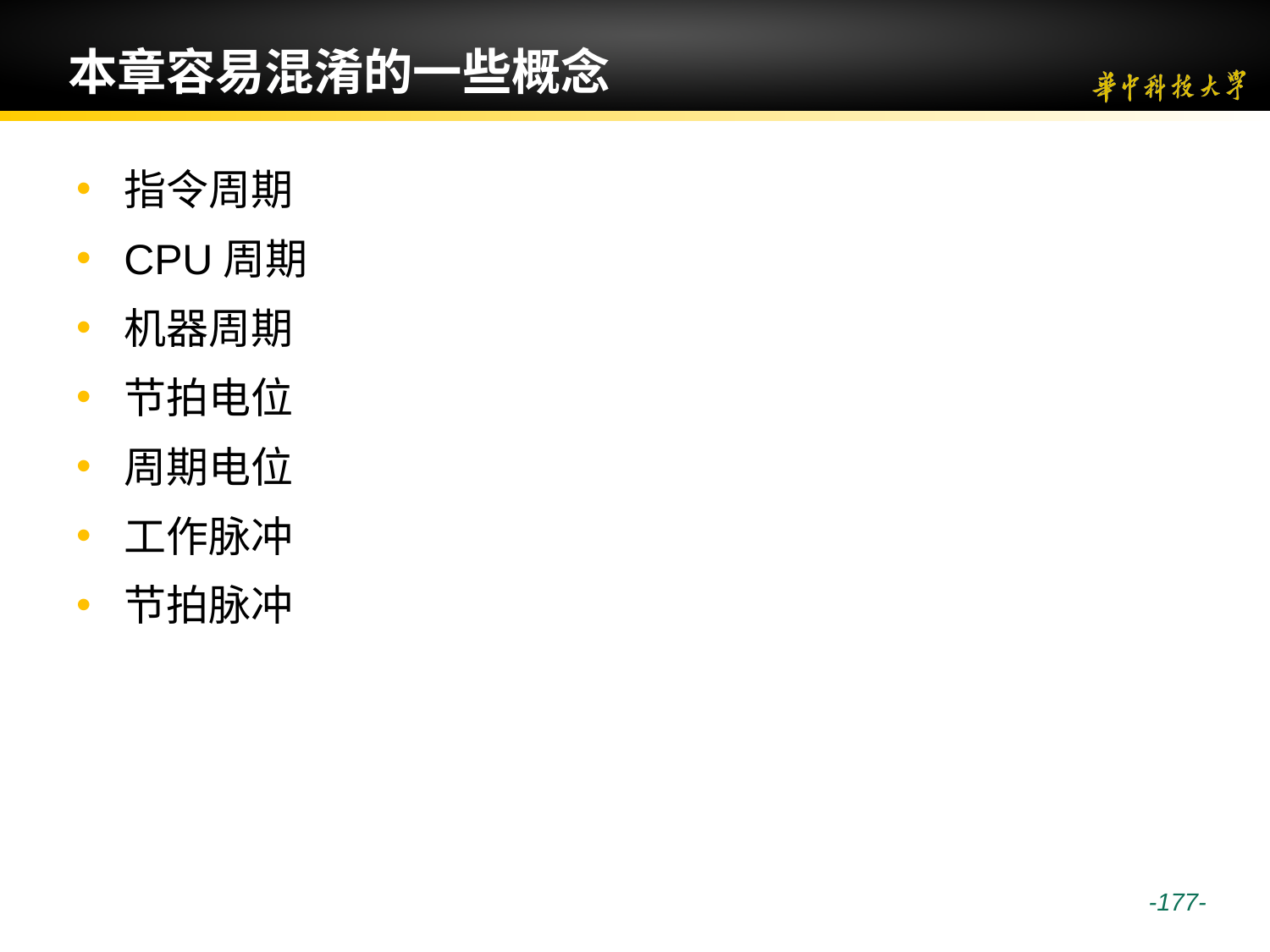

# 本章容易混淆的一些概念
指令周期
CPU周期
机器周期
节拍电位
周期电位
工作脉冲
节拍脉冲
 -177-